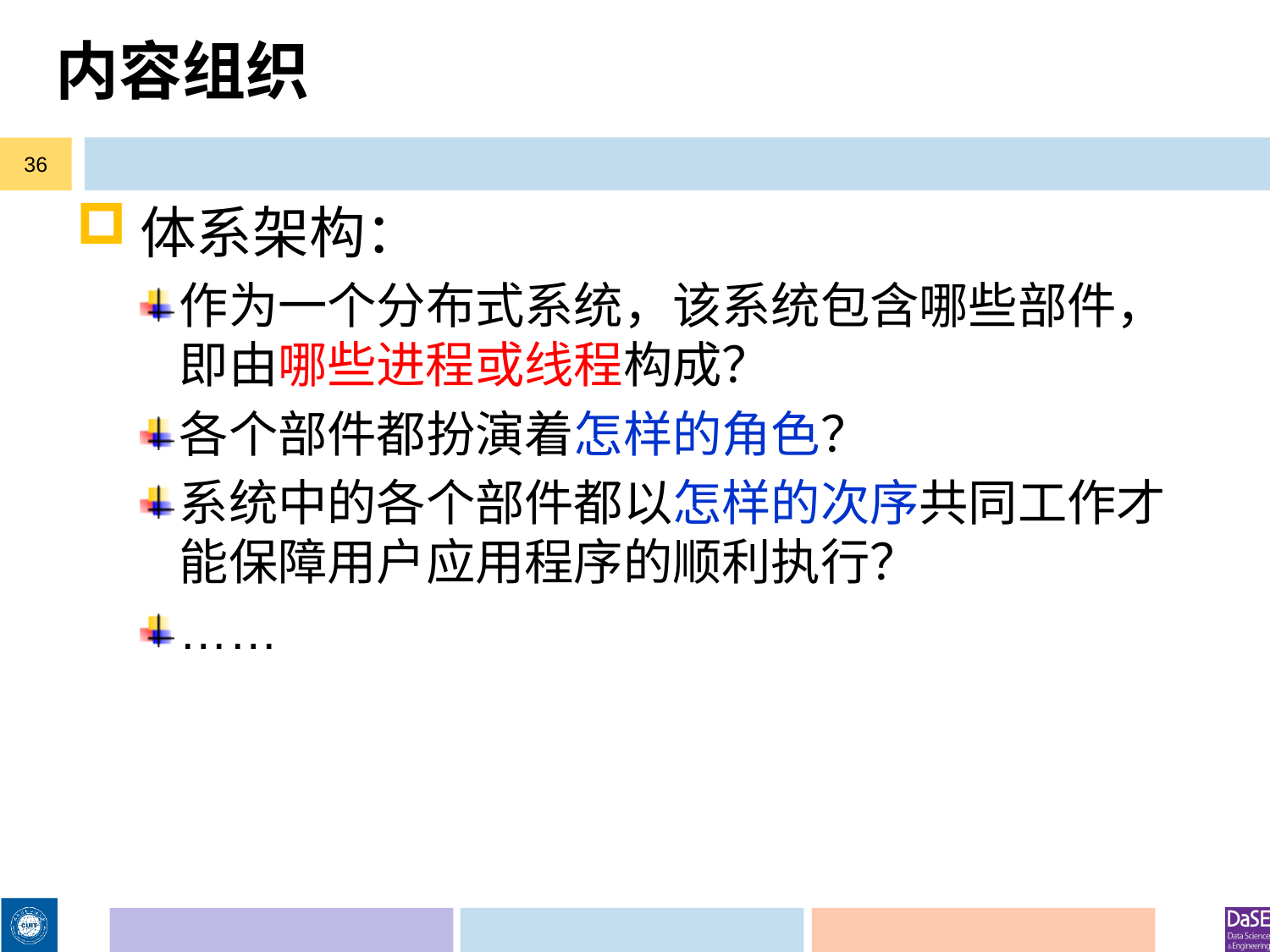

# 内容组织
36
体系架构：
作为一个分布式系统，该系统包含哪些部件，即由哪些进程或线程构成？
各个部件都扮演着怎样的角色？
系统中的各个部件都以怎样的次序共同工作才能保障用户应用程序的顺利执行？
……